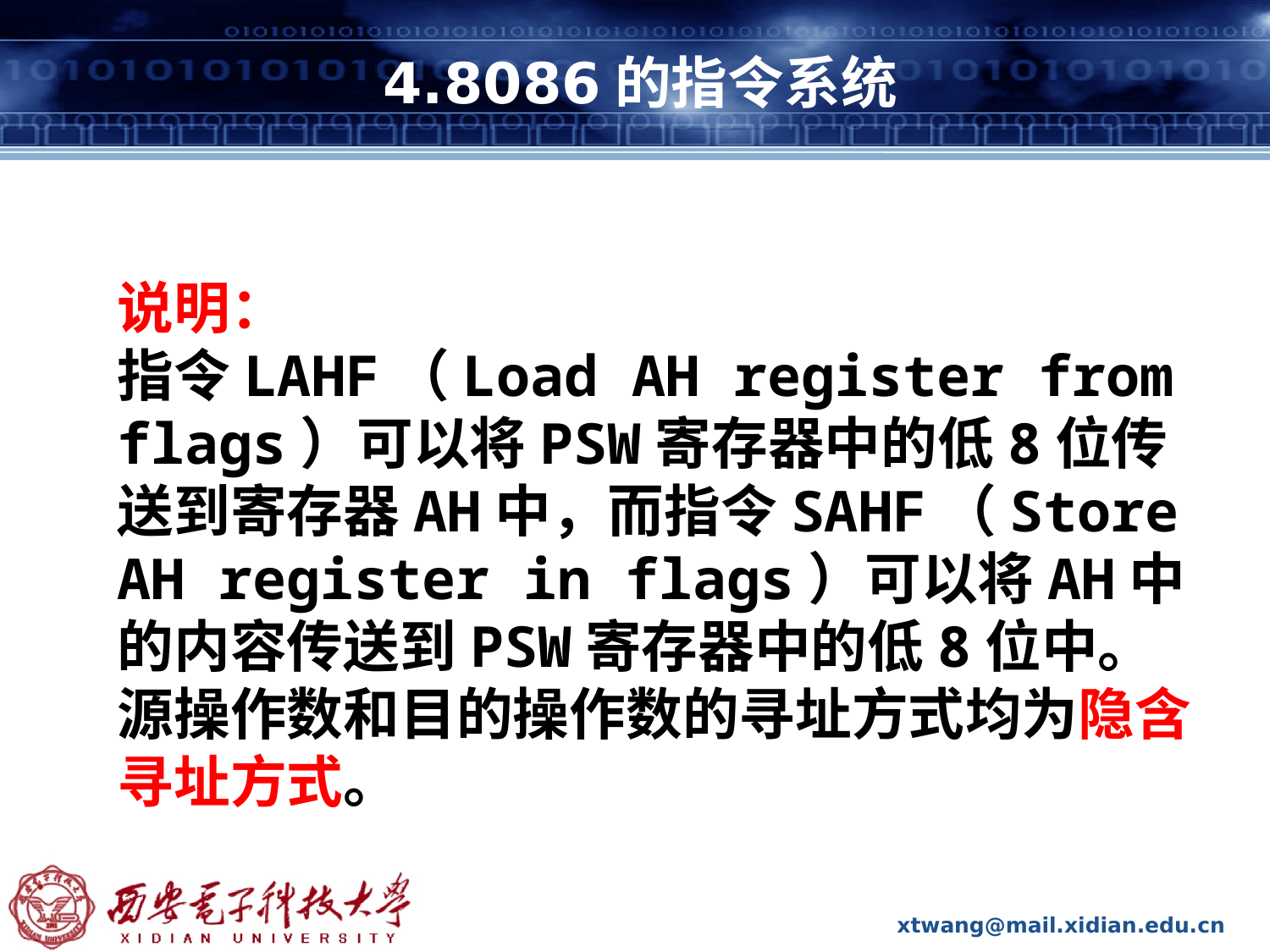

# 4.8086的指令系统
说明：
指令LAHF（Load AH register from flags）可以将PSW寄存器中的低8位传送到寄存器AH中，而指令SAHF（Store AH register in flags）可以将AH中的内容传送到PSW寄存器中的低8位中。源操作数和目的操作数的寻址方式均为隐含寻址方式。